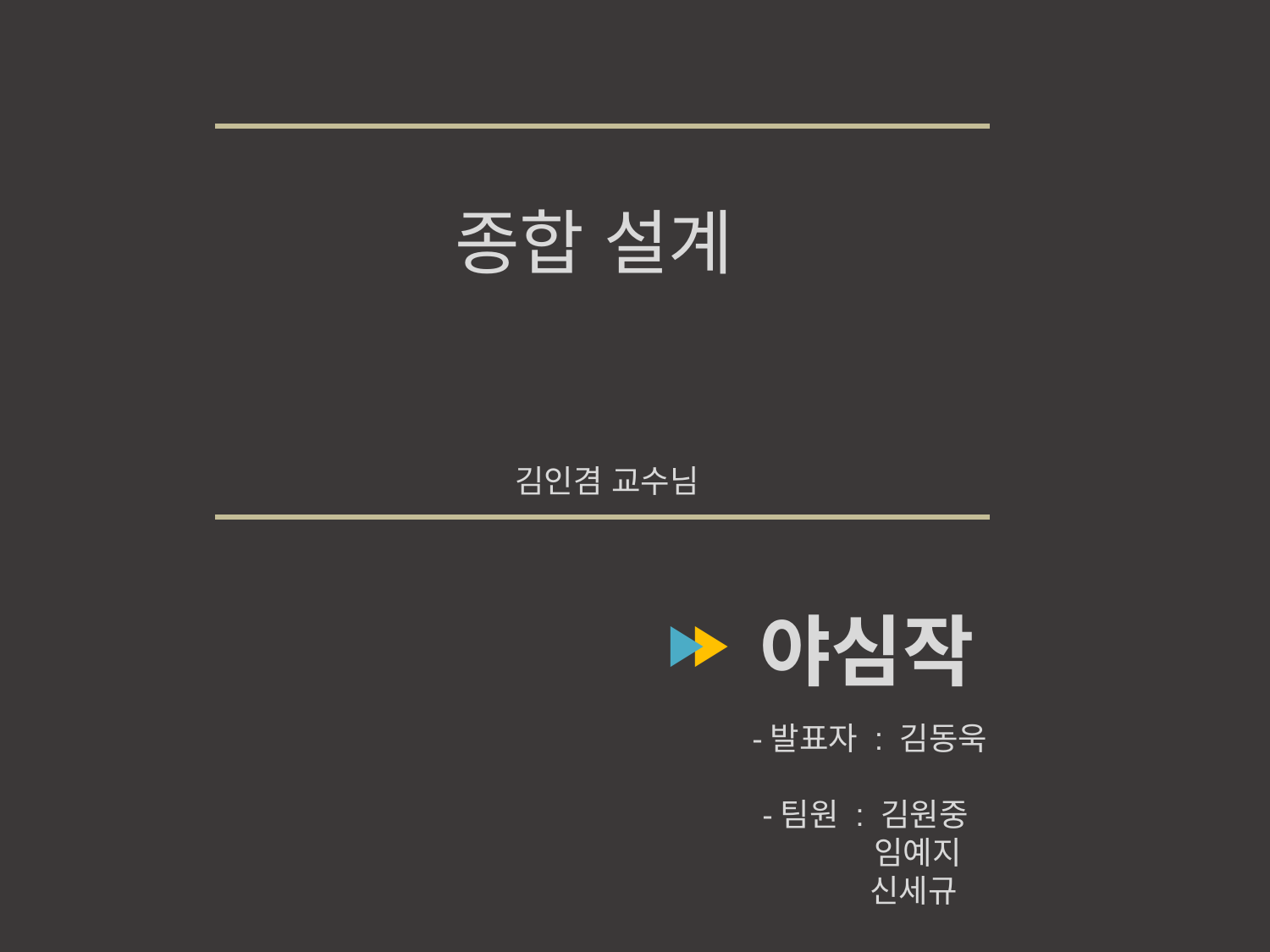

종합 설계
김인겸 교수님
야심작

-발표자 : 김동욱

-팀원 : 김원중
          임예지
         신세규
▶
▶